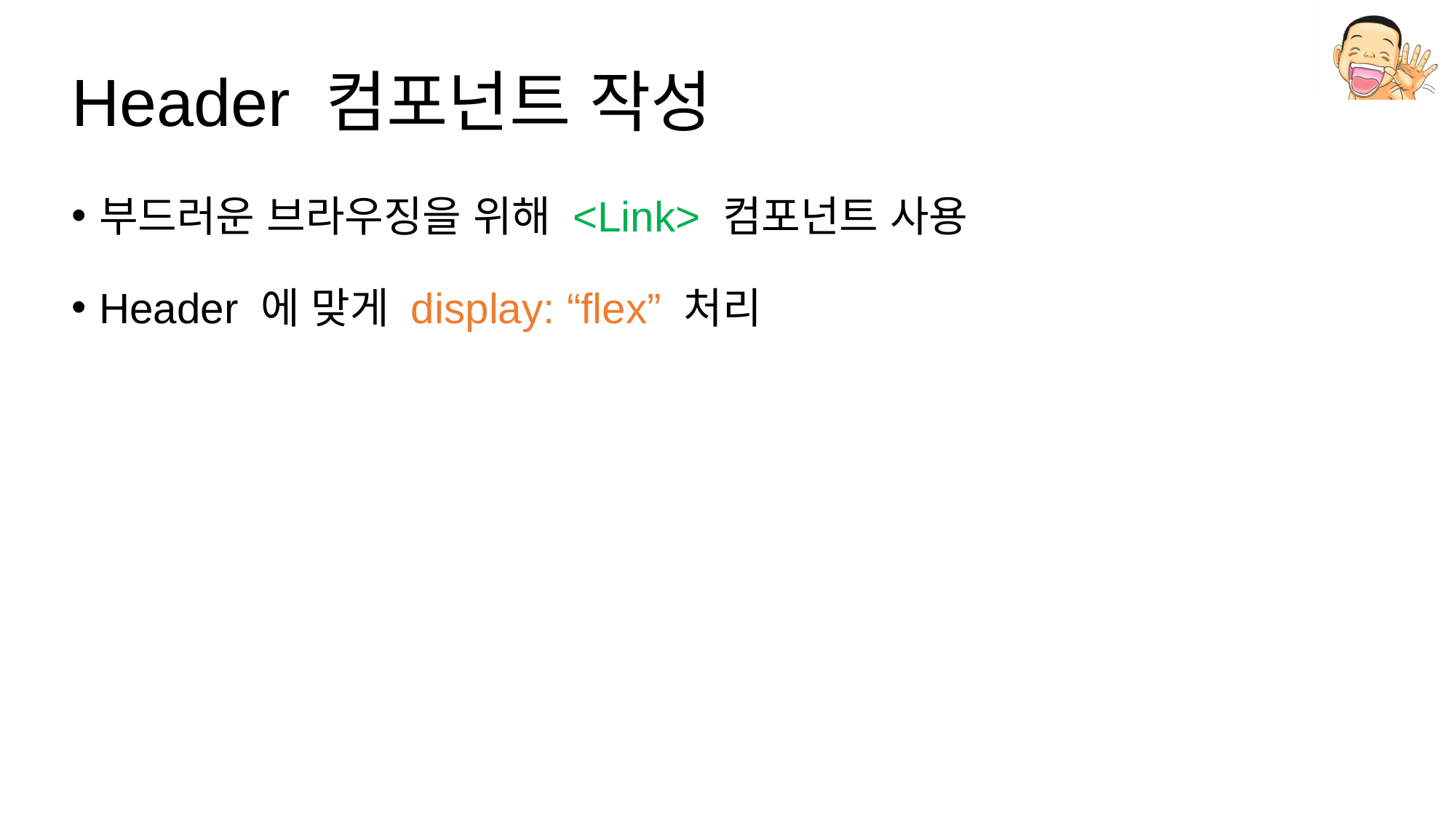

# Header 컴포넌트 작성
부드러운 브라우징을 위해 <Link> 컴포넌트 사용
Header 에 맞게 display: “flex” 처리